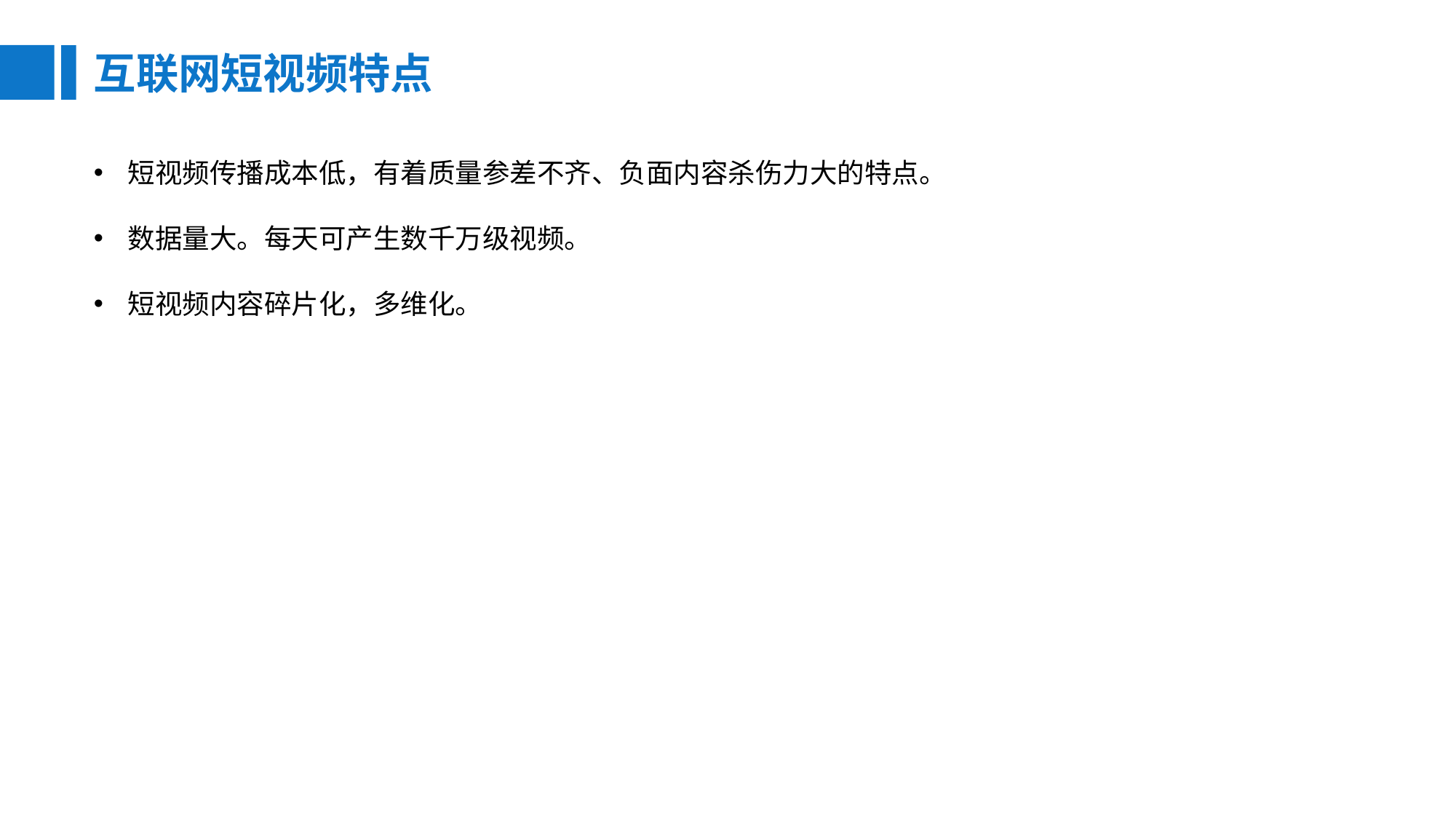

互联网短视频特点

短视频传播成本低，有着质量参差不齐、负面内容杀伤力大的特点。

数据量大。每天可产生数千万级视频。

短视频内容碎片化，多维化。